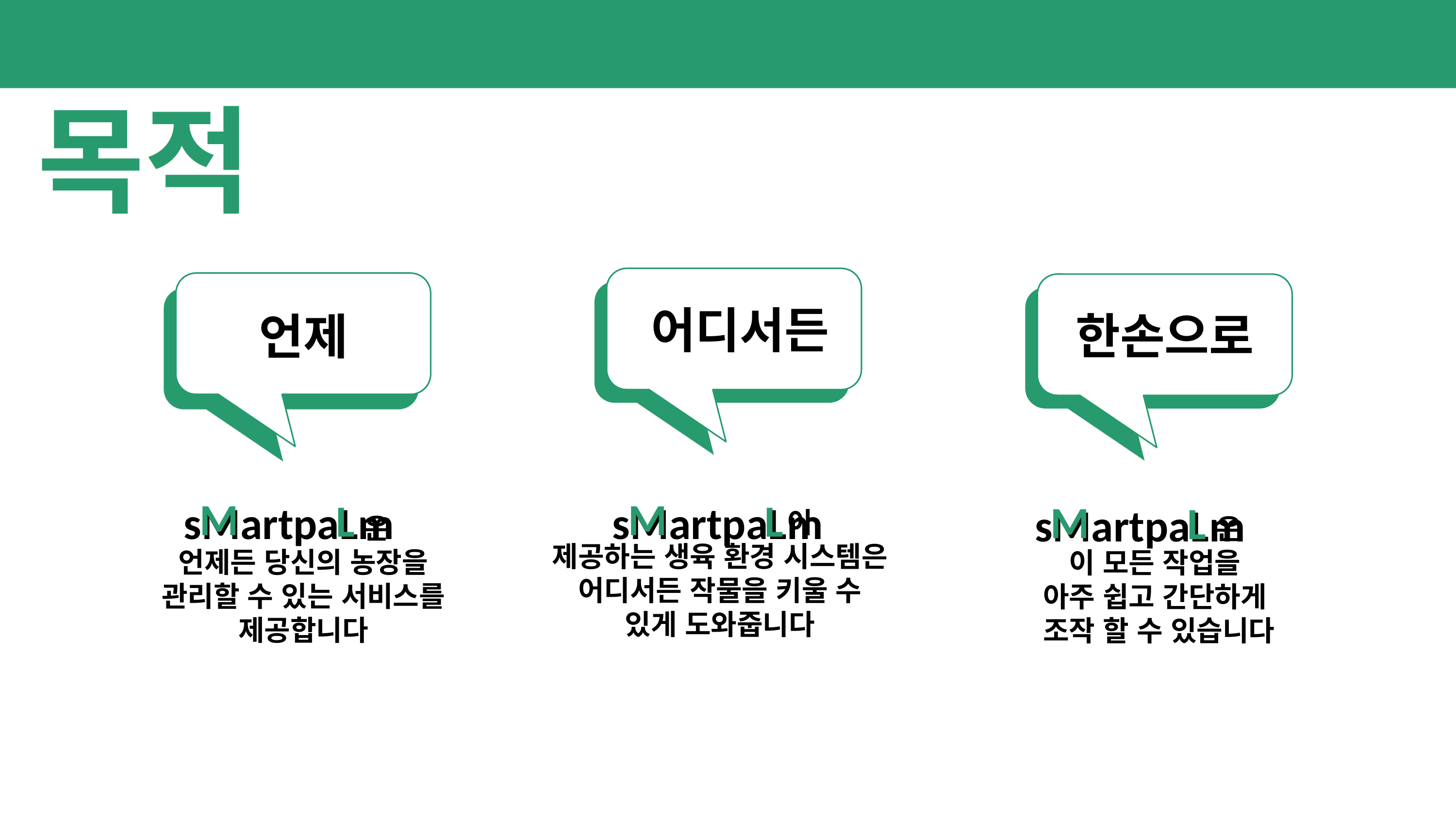

목적

어디서든

언제

한손으로

M
L
sMartpaLm
M
L
sMartpaLm
M
L
sMartpaLm
                         이
제공하는 생육 환경 시스템은 어디서든 작물을 키울 수 있게 도와줍니다
                       은
언제든 당신의 농장을 관리할 수 있는 서비스를 제공합니다
                      은
이 모든 작업을
아주 쉽고 간단하게
조작 할 수 있습니다